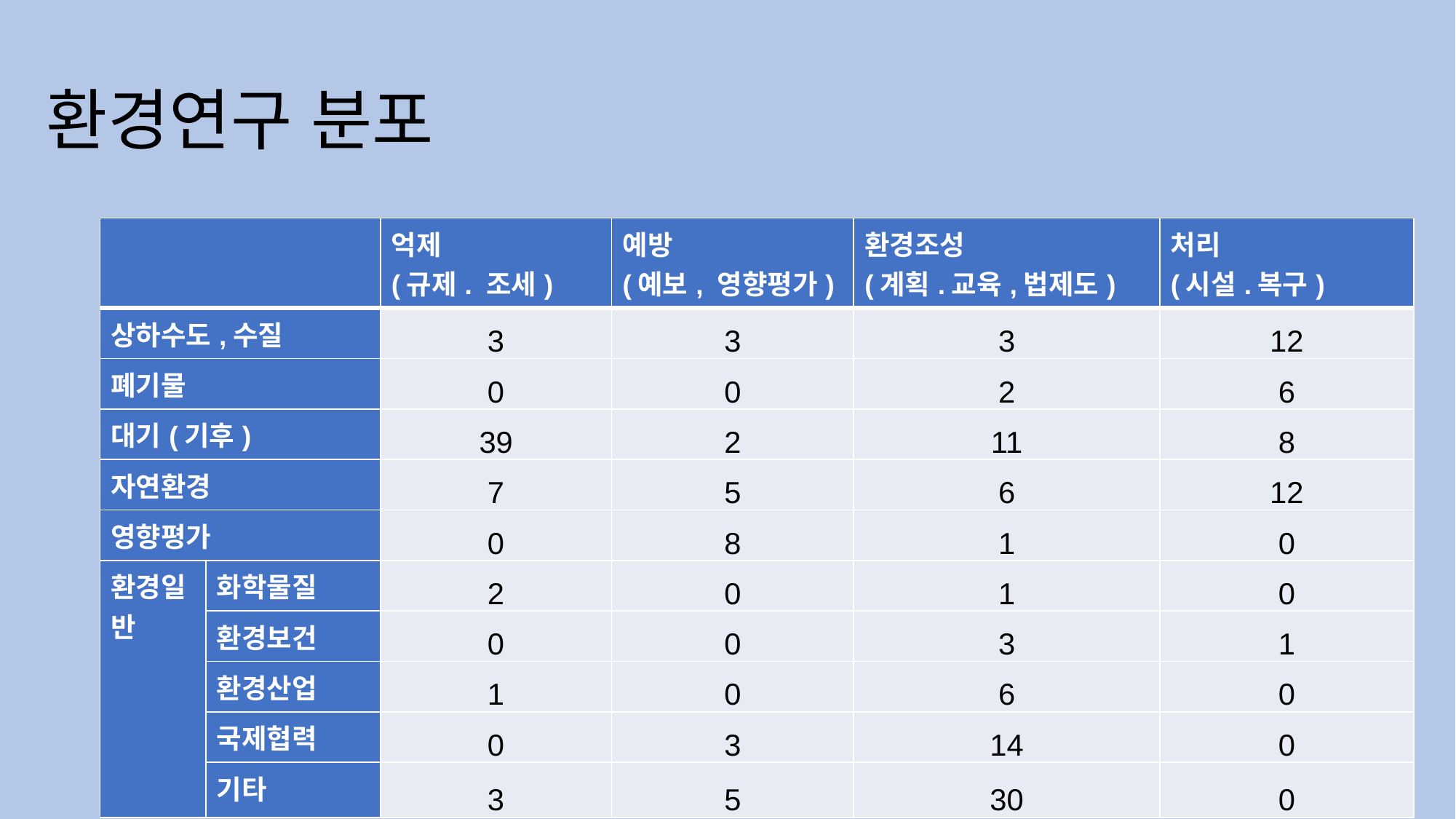

# 환경연구 분포
|  |  | 억제 (규제. 조세) | 예방 (예보, 영향평가) | 환경조성 (계획.교육,법제도) | 처리 (시설.복구) |
| --- | --- | --- | --- | --- | --- |
| 상하수도,수질 |  | 3 | 3 | 3 | 12 |
| 폐기물 |  | 0 | 0 | 2 | 6 |
| 대기(기후) |  | 39 | 2 | 11 | 8 |
| 자연환경 |  | 7 | 5 | 6 | 12 |
| 영향평가 |  | 0 | 8 | 1 | 0 |
| 환경일반 | 화학물질 | 2 | 0 | 1 | 0 |
|  | 환경보건 | 0 | 0 | 3 | 1 |
|  | 환경산업 | 1 | 0 | 6 | 0 |
|  | 국제협력 | 0 | 3 | 14 | 0 |
|  | 기타 | 3 | 5 | 30 | 0 |
25